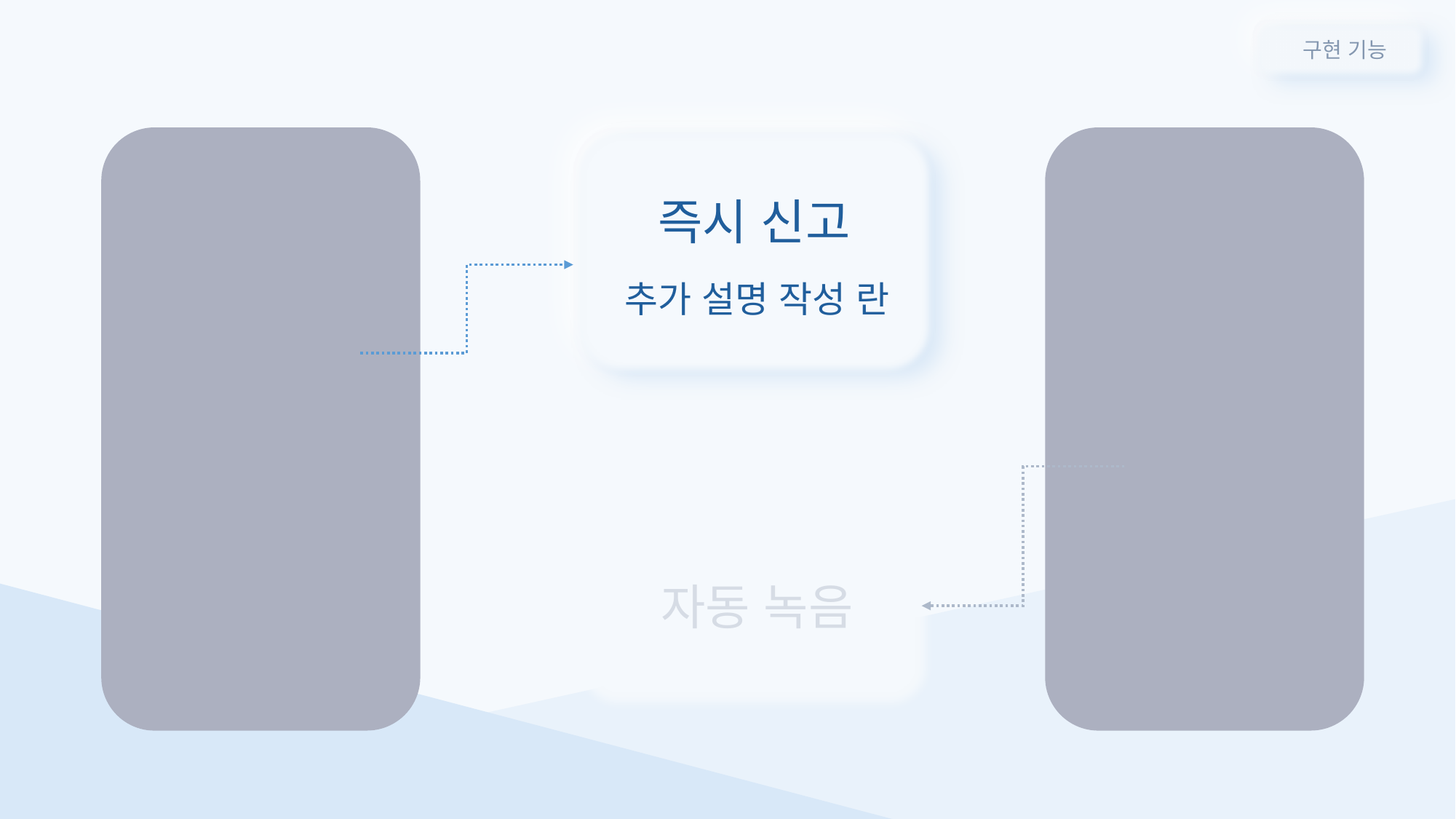

구현 기능

즉시 신고
추가 설명 작성 란

자동 녹음